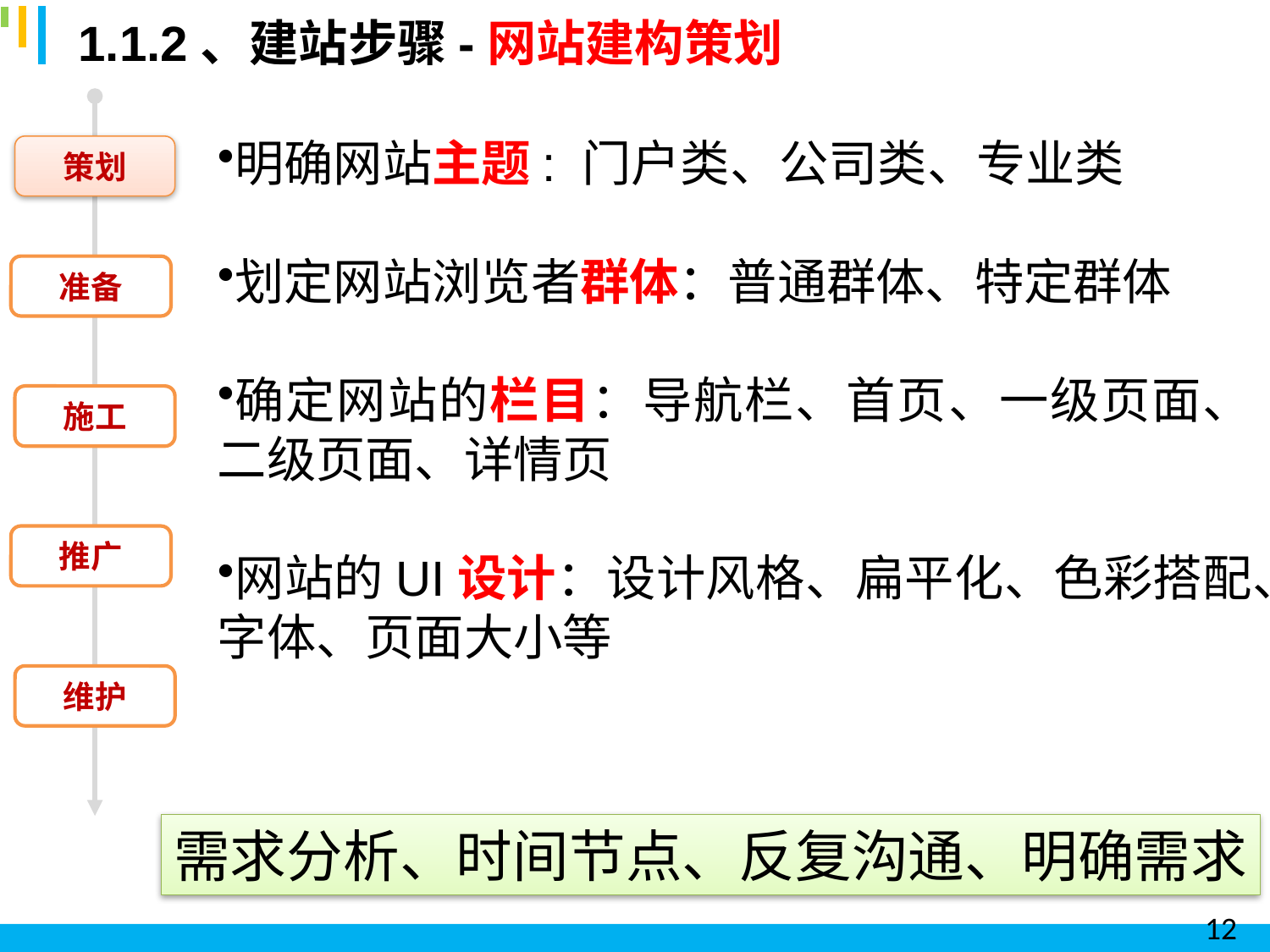

1.1.2、建站步骤-网站建构策划

明确网站主题: 门户类、公司类、专业类

划定网站浏览者群体：普通群体、特定群体

确定网站的栏目：导航栏、首页、一级页面、二级页面、详情页

网站的UI设计：设计风格、扁平化、色彩搭配、字体、页面大小等
策划
准备
施工
推广
维护
需求分析、时间节点、反复沟通、明确需求
12